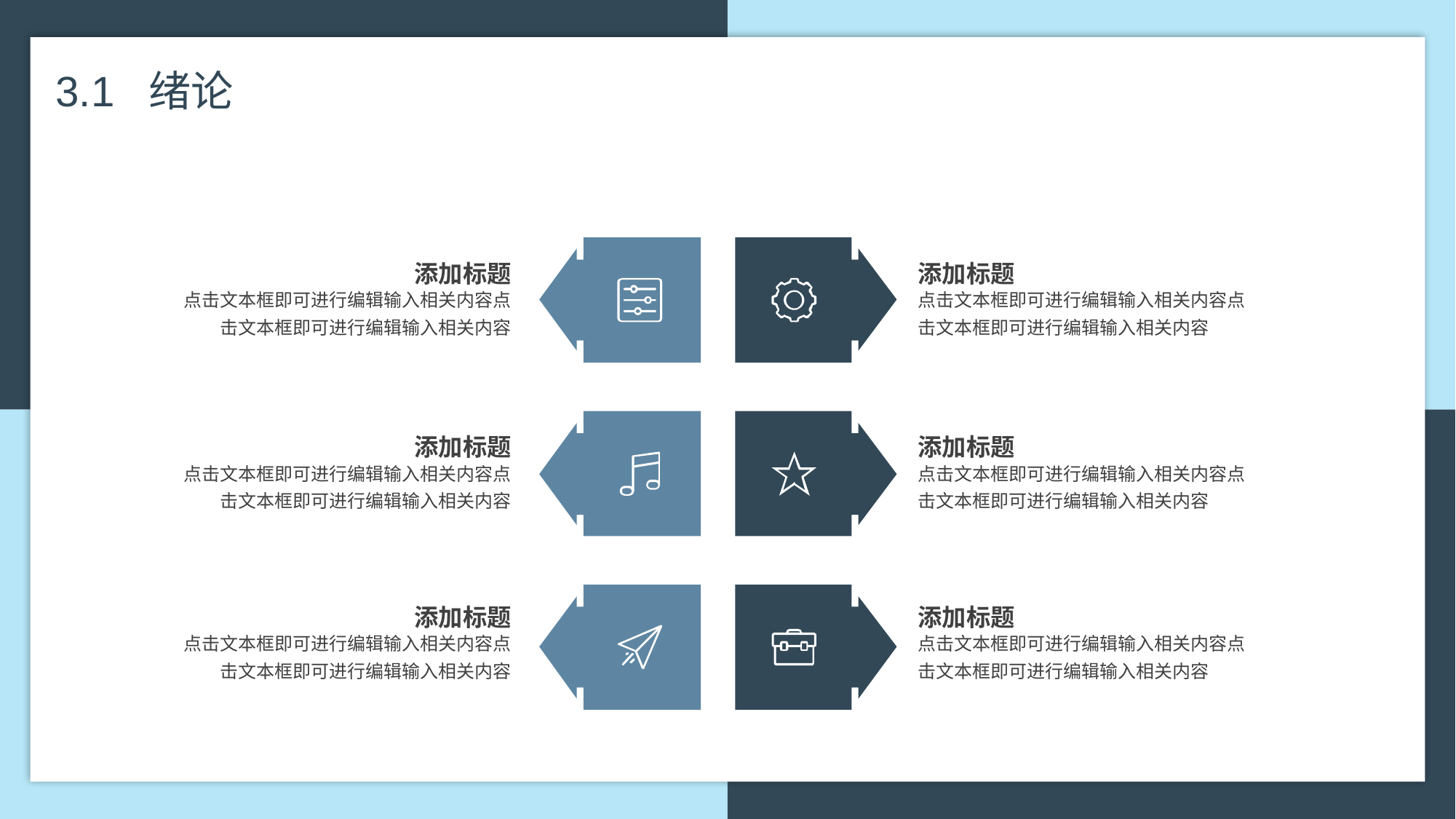

3.1  绪论

添加标题
添加标题

点击文本框即可进行编辑输入相关内容点击文本框即可进行编辑输入相关内容
点击文本框即可进行编辑输入相关内容点击文本框即可进行编辑输入相关内容

添加标题
添加标题

点击文本框即可进行编辑输入相关内容点击文本框即可进行编辑输入相关内容
点击文本框即可进行编辑输入相关内容点击文本框即可进行编辑输入相关内容

添加标题
添加标题
点击文本框即可进行编辑输入相关内容点击文本框即可进行编辑输入相关内容
点击文本框即可进行编辑输入相关内容点击文本框即可进行编辑输入相关内容